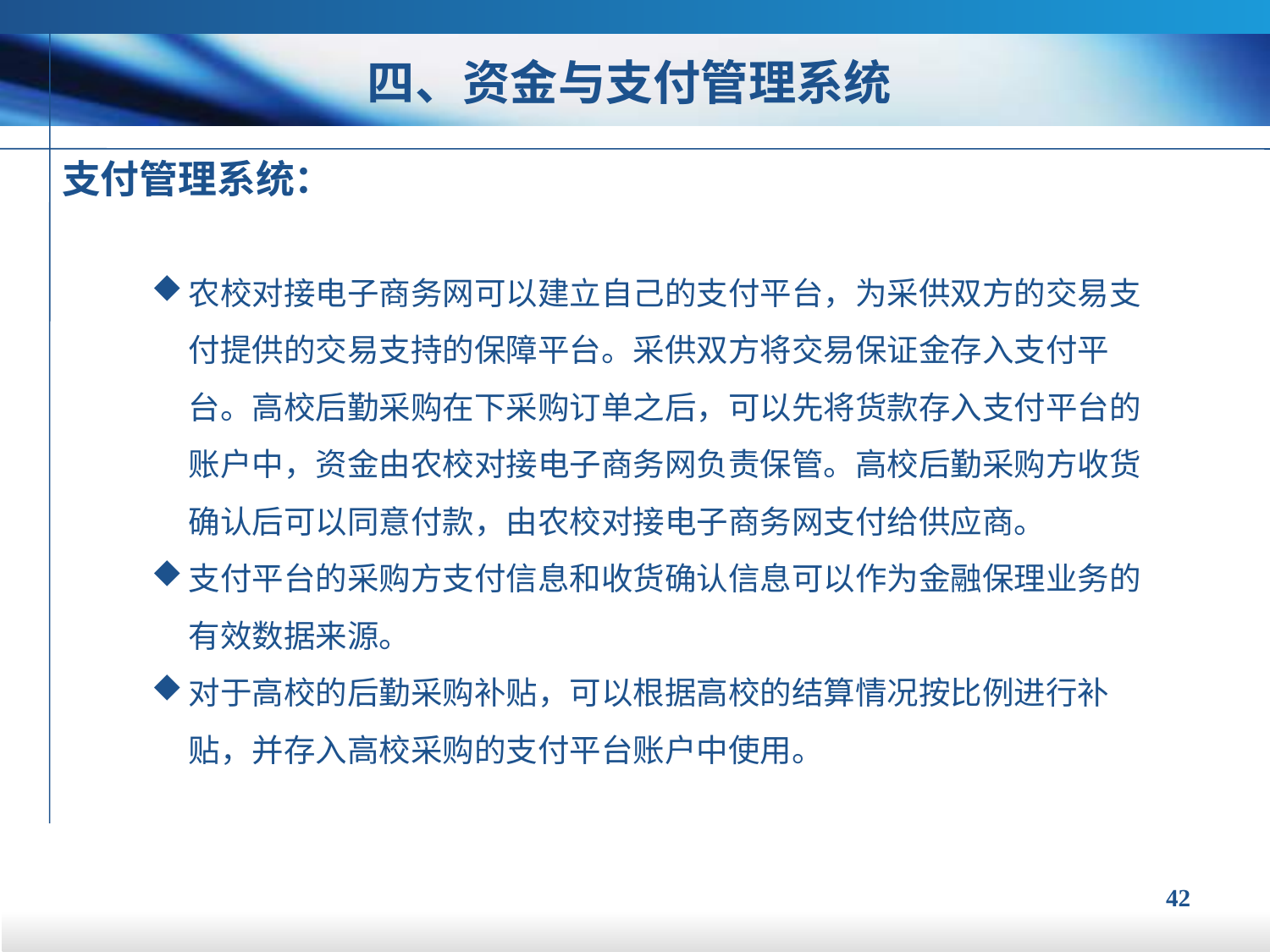

四、资金与支付管理系统
支付管理系统：

农校对接电子商务网可以建立自己的支付平台，为采供双方的交易支付提供的交易支持的保障平台。采供双方将交易保证金存入支付平台。高校后勤采购在下采购订单之后，可以先将货款存入支付平台的账户中，资金由农校对接电子商务网负责保管。高校后勤采购方收货确认后可以同意付款，由农校对接电子商务网支付给供应商。
支付平台的采购方支付信息和收货确认信息可以作为金融保理业务的有效数据来源。
对于高校的后勤采购补贴，可以根据高校的结算情况按比例进行补贴，并存入高校采购的支付平台账户中使用。